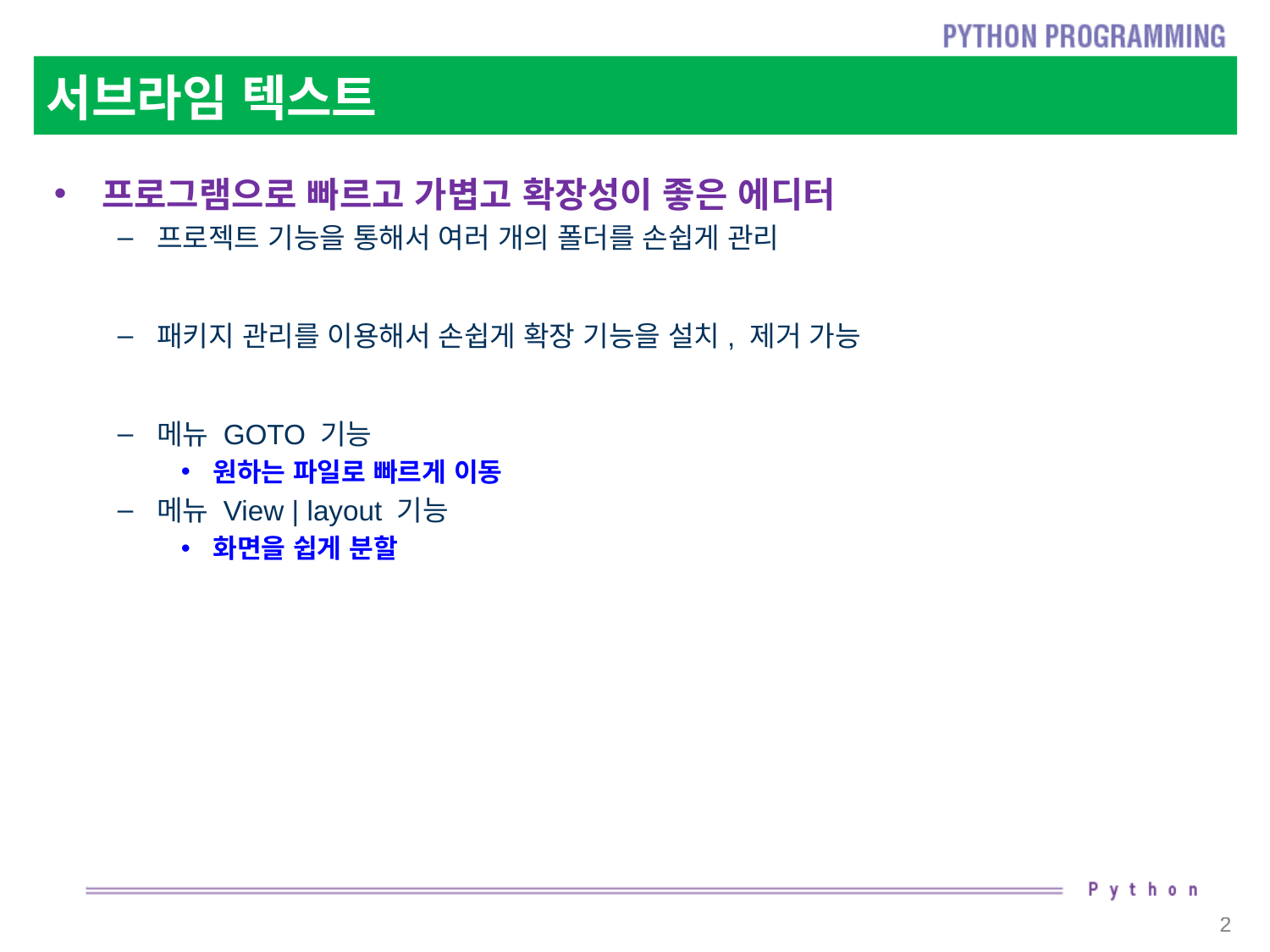

# 서브라임 텍스트
프로그램으로 빠르고 가볍고 확장성이 좋은 에디터
프로젝트 기능을 통해서 여러 개의 폴더를 손쉽게 관리

패키지 관리를 이용해서 손쉽게 확장 기능을 설치, 제거 가능

메뉴 GOTO 기능
원하는 파일로 빠르게 이동
메뉴 View | layout 기능
화면을 쉽게 분할

2